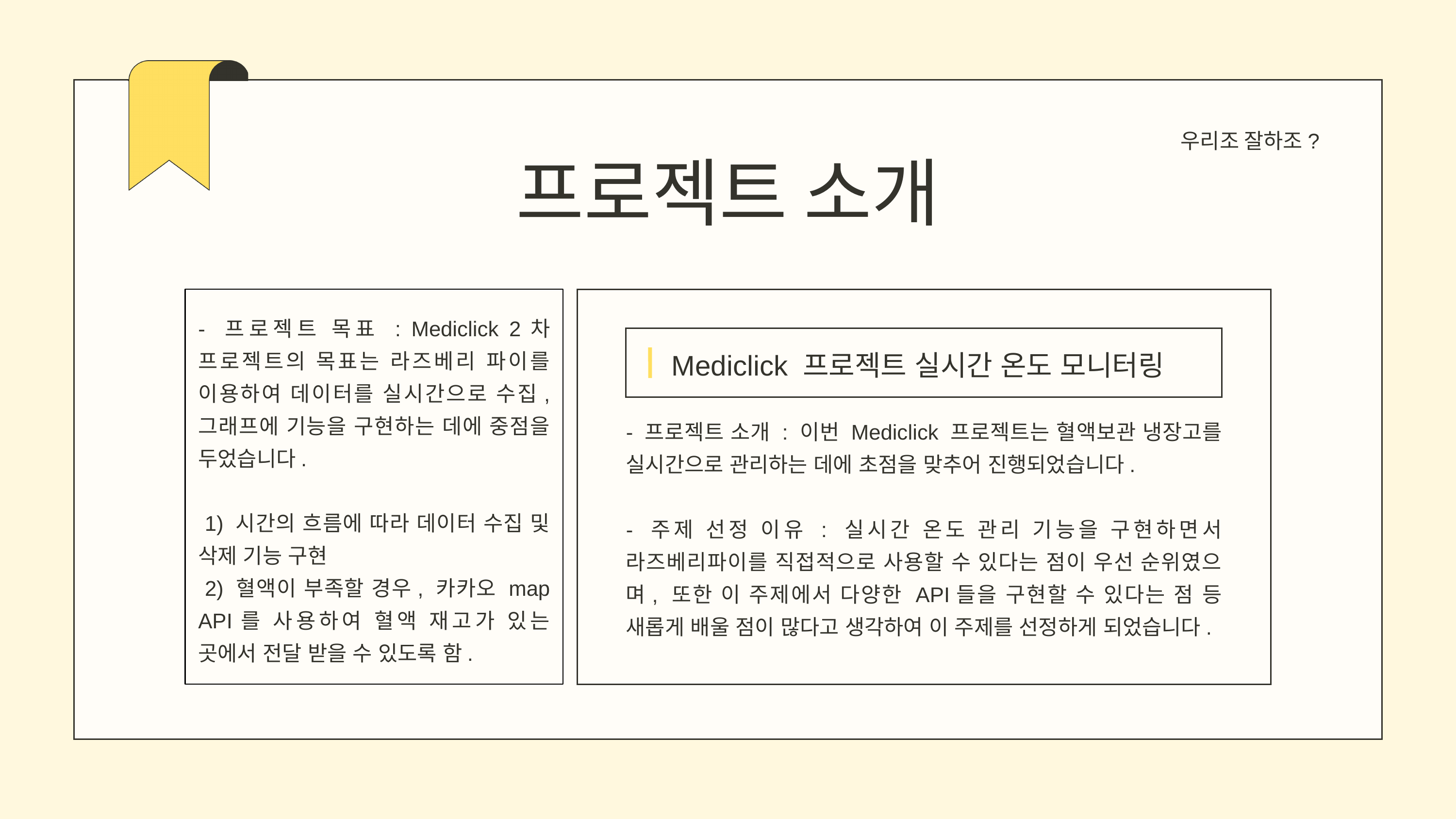

우리조 잘하조?
프로젝트 소개

- 프로젝트 목표 : Mediclick 2차 프로젝트의 목표는 라즈베리 파이를 이용하여 데이터를 실시간으로 수집, 그래프에 기능을 구현하는 데에 중점을 두었습니다.

 1) 시간의 흐름에 따라 데이터 수집 및 삭제 기능 구현
 2) 혈액이 부족할 경우, 카카오 map API를 사용하여 혈액 재고가 있는 곳에서 전달 받을 수 있도록 함.

Mediclick 프로젝트 실시간 온도 모니터링

- 프로젝트 소개 : 이번 Mediclick 프로젝트는 혈액보관 냉장고를 실시간으로 관리하는 데에 초점을 맞추어 진행되었습니다.

- 주제 선정 이유 : 실시간 온도 관리 기능을 구현하면서 라즈베리파이를 직접적으로 사용할 수 있다는 점이 우선 순위였으며, 또한 이 주제에서 다양한 API들을 구현할 수 있다는 점 등 새롭게 배울 점이 많다고 생각하여 이 주제를 선정하게 되었습니다.